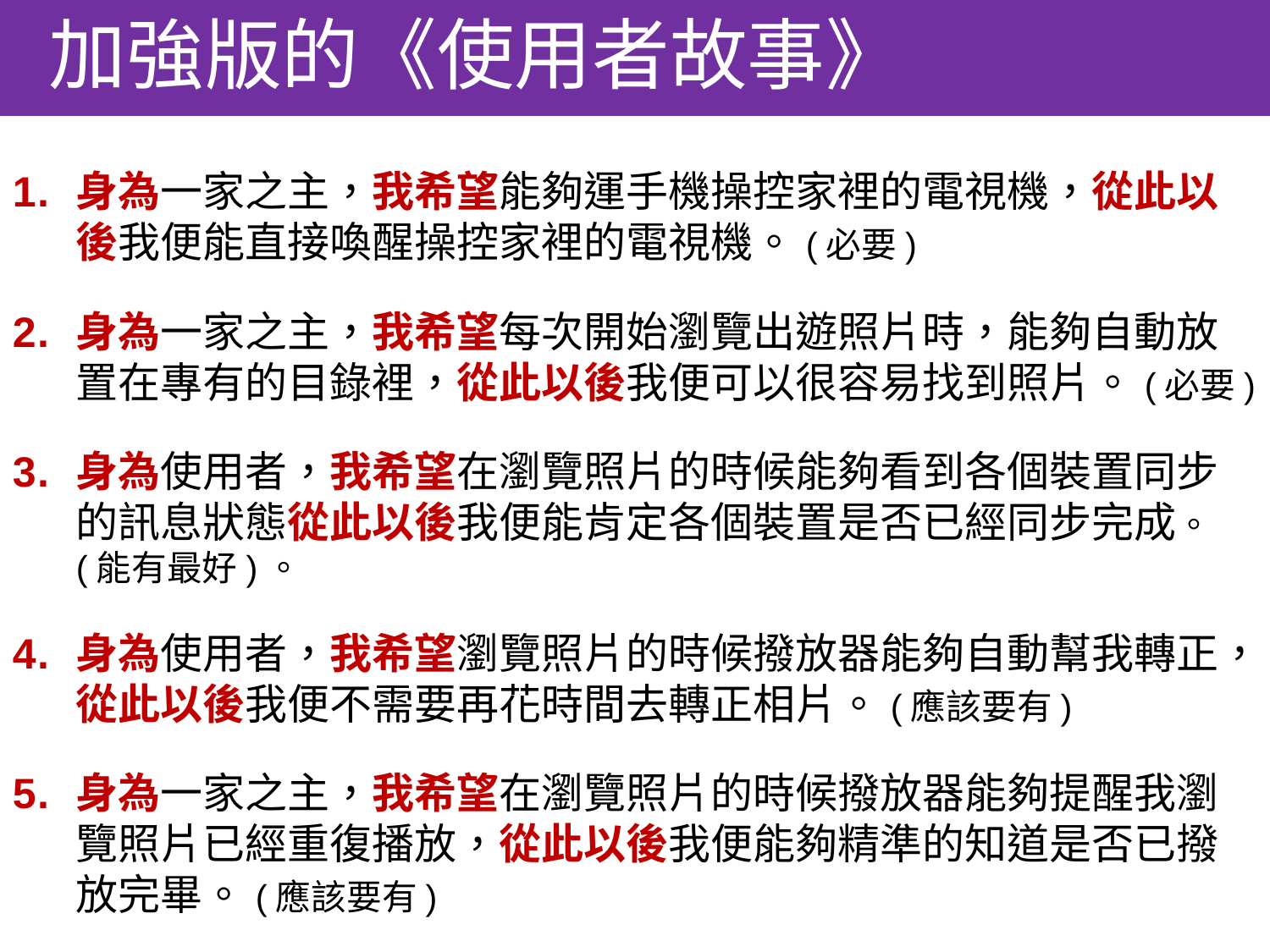

加強版的使用者故事
 加強版的《使用者故事》
身為一家之主，我希望能夠運手機操控家裡的電視機，從此以後我便能直接喚醒操控家裡的電視機。(必要)

身為一家之主，我希望每次開始瀏覽出遊照片時，能夠自動放置在專有的目錄裡，從此以後我便可以很容易找到照片。(必要)

身為使用者，我希望在瀏覽照片的時候能夠看到各個裝置同步的訊息狀態從此以後我便能肯定各個裝置是否已經同步完成。(能有最好)。

身為使用者，我希望瀏覽照片的時候撥放器能夠自動幫我轉正，從此以後我便不需要再花時間去轉正相片。(應該要有)

身為一家之主，我希望在瀏覽照片的時候撥放器能夠提醒我瀏覽照片已經重復播放，從此以後我便能夠精準的知道是否已撥放完畢。(應該要有)